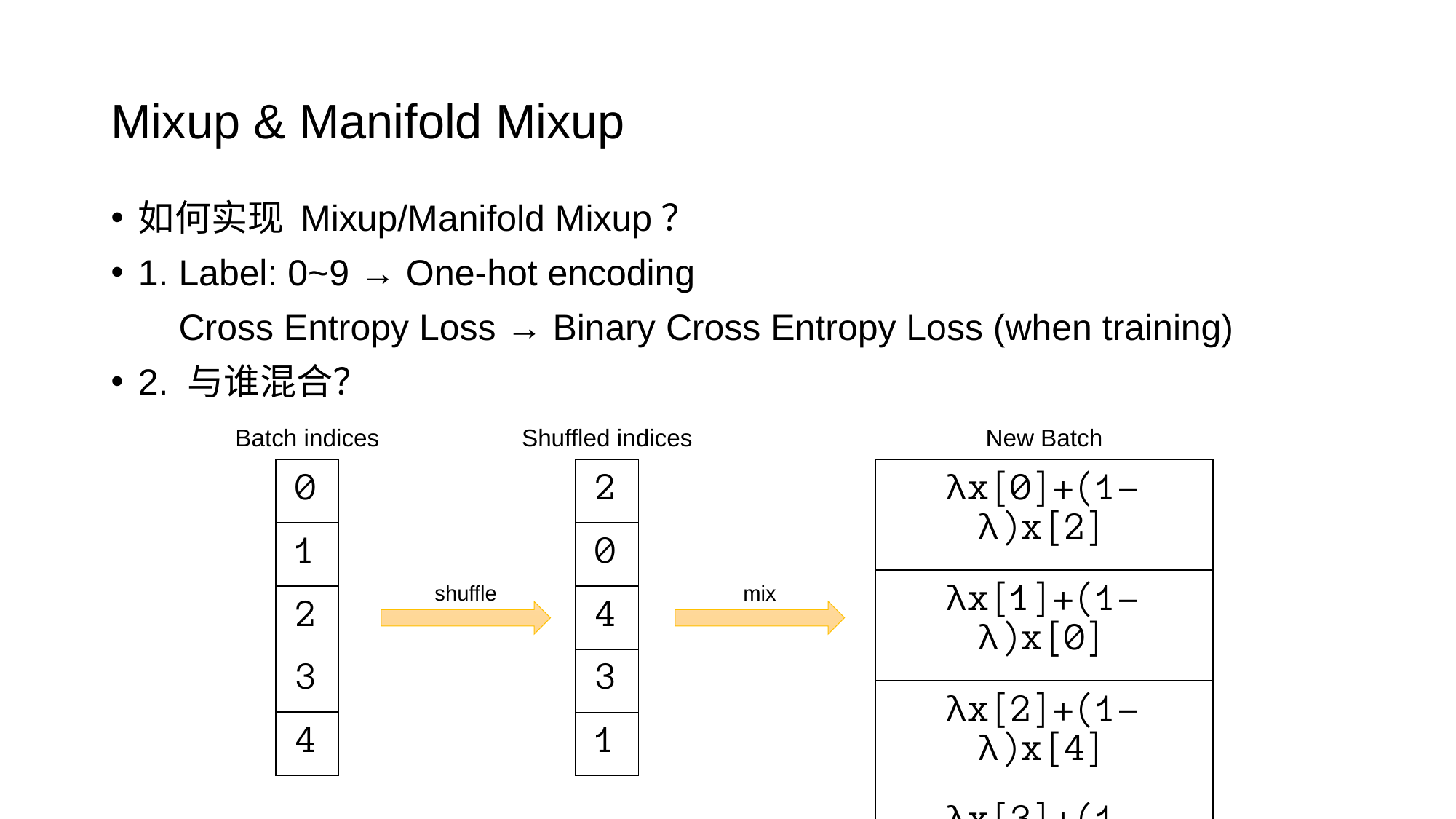

# Mixup & Manifold Mixup
如何实现 Mixup/Manifold Mixup？
1. Label: 0~9 → One-hot encoding
1. Cross Entropy Loss → Binary Cross Entropy Loss (when training)
2. 与谁混合？
Batch indices
Shuffled indices
New Batch
| 0 |
| --- |
| 1 |
| 2 |
| 3 |
| 4 |
| 2 |
| --- |
| 0 |
| 4 |
| 3 |
| 1 |
| λx[0]+(1-λ)x[2] |
| --- |
| λx[1]+(1-λ)x[0] |
| λx[2]+(1-λ)x[4] |
| λx[3]+(1-λ)x[3] |
| λx[4]+(1-λ)x[1] |
shuffle
mix